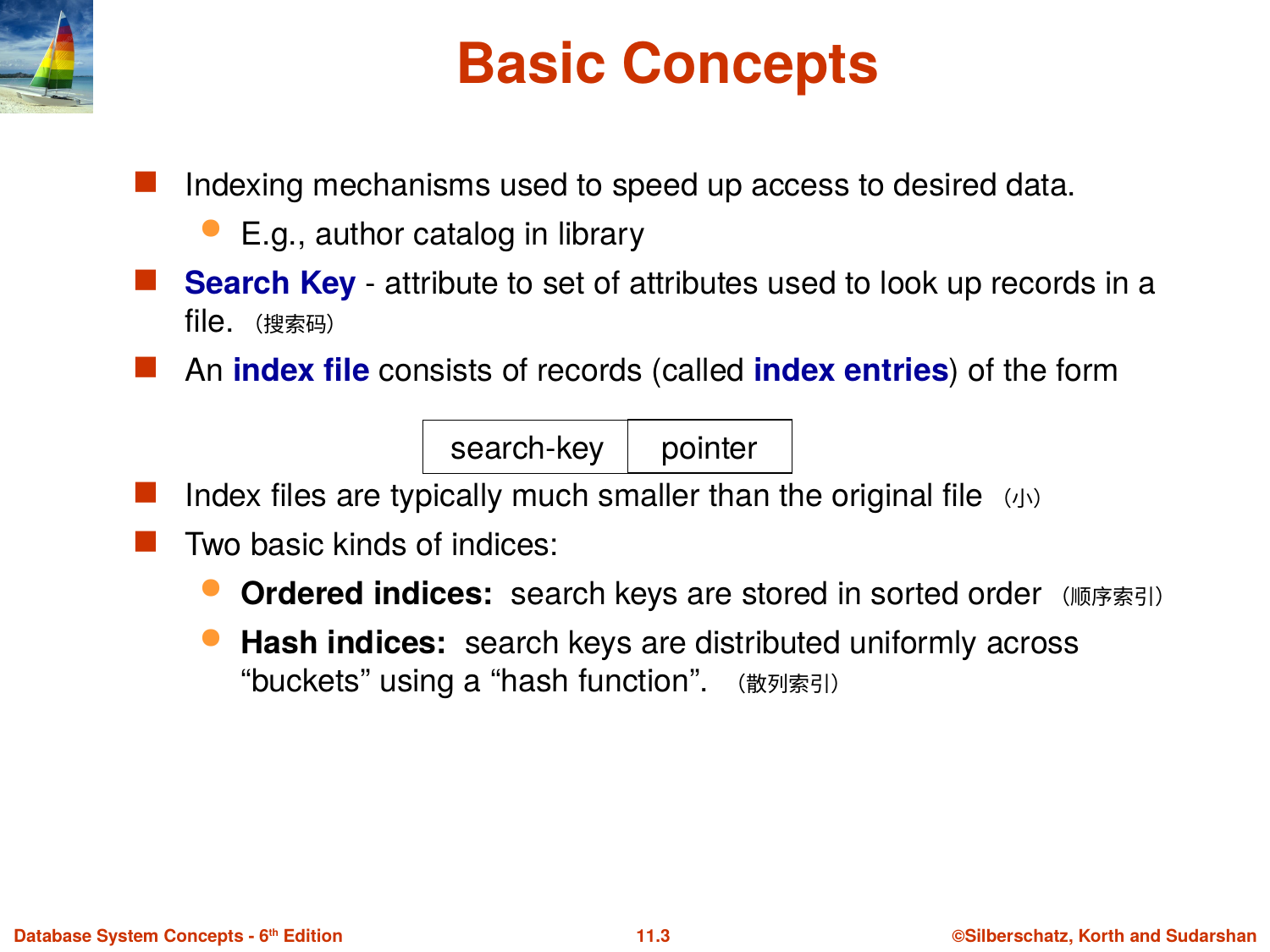

# Basic Concepts
Indexing mechanisms used to speed up access to desired data.
E.g., author catalog in library
Search Key - attribute to set of attributes used to look up records in a file.（搜索码）
An index file consists of records (called index entries) of the form
Index files are typically much smaller than the original file（小）
Two basic kinds of indices:
Ordered indices:  search keys are stored in sorted order（顺序索引）
Hash indices:  search keys are distributed uniformly across “buckets” using a “hash function”. （散列索引）

pointer
search-key